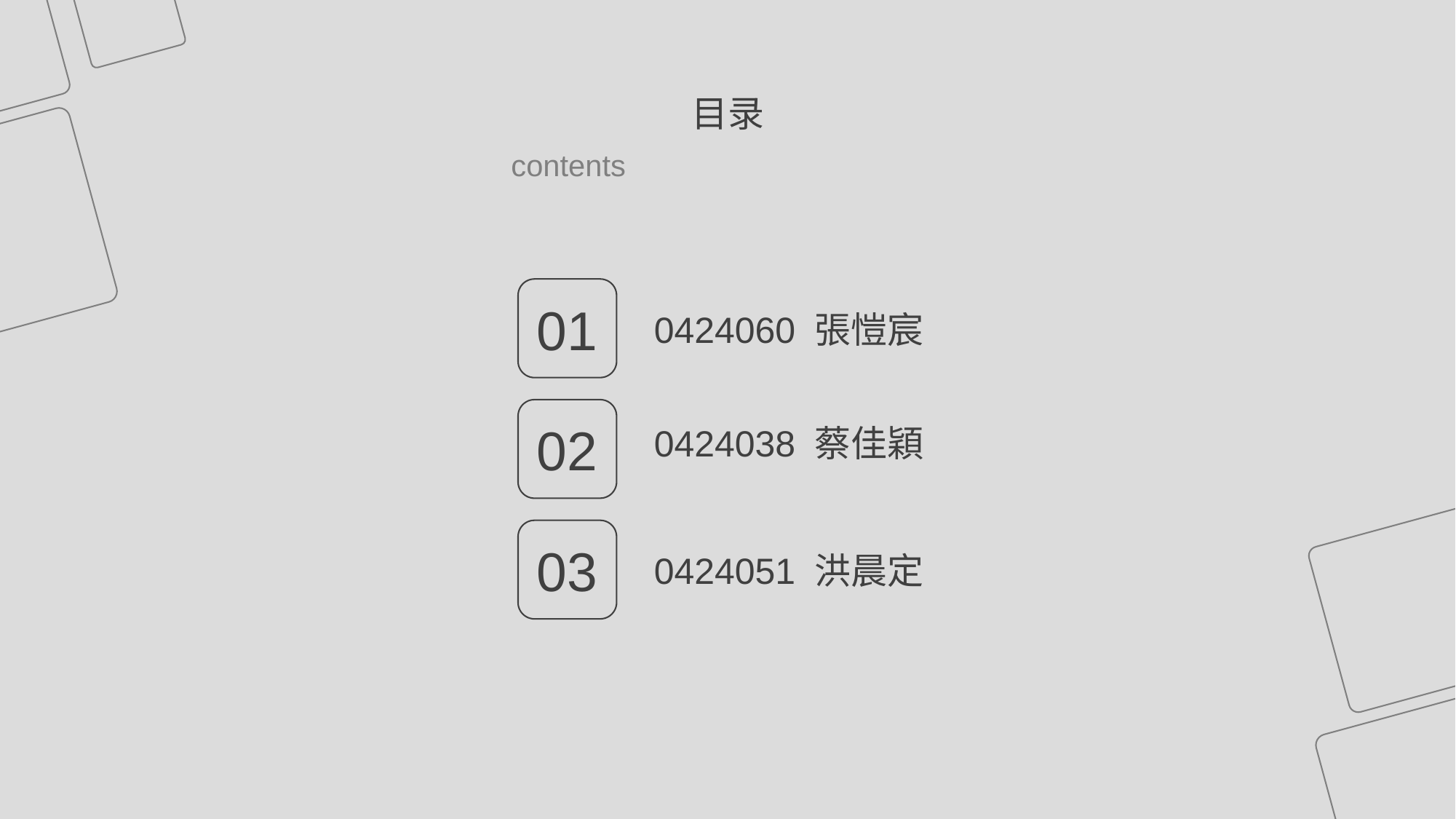

目录
contents

01
0424060 張愷宸

02
0424038 蔡佳穎

03
0424051 洪晨定